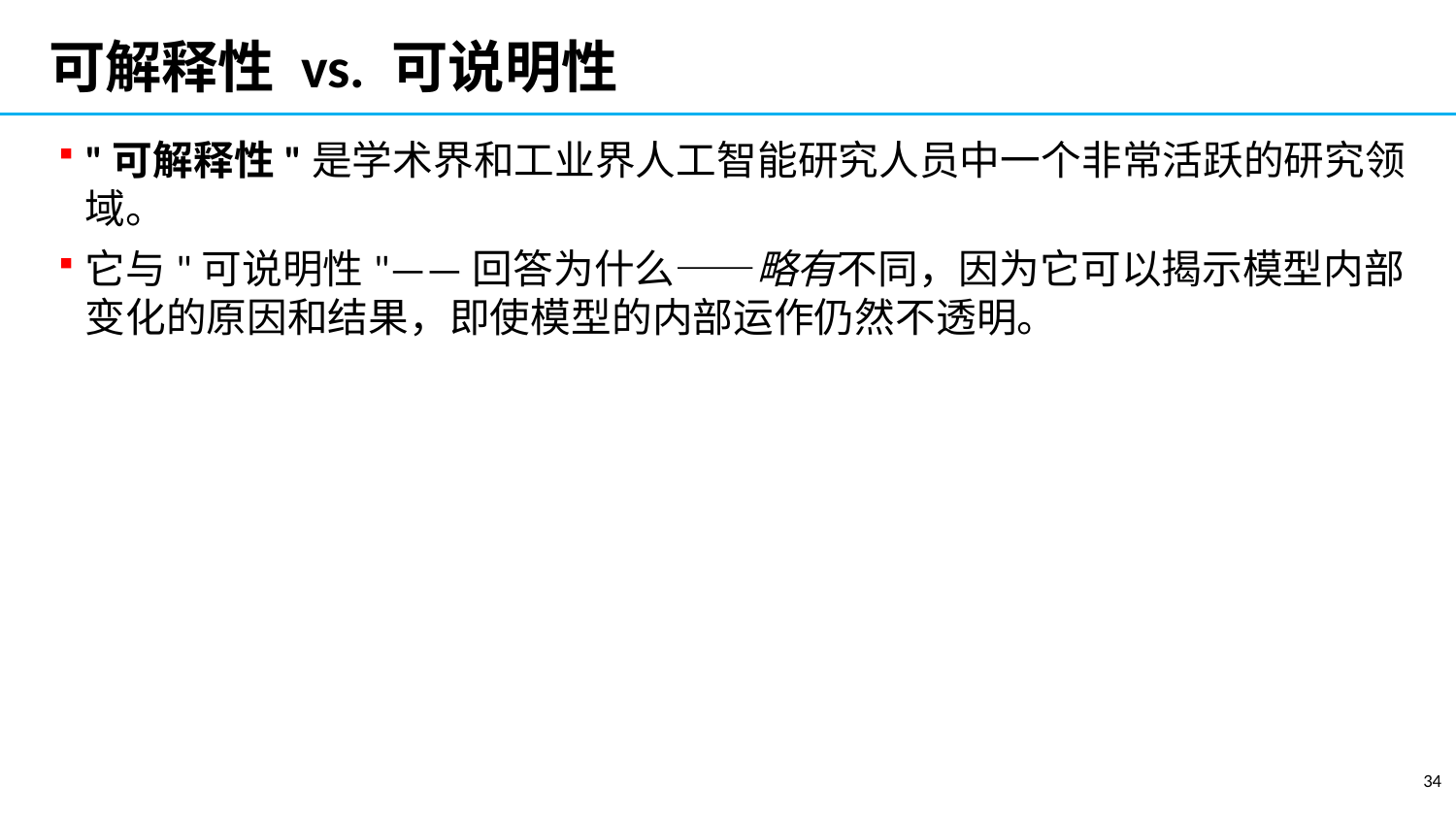

# 可解释性 vs. 可说明性

"可解释性"是学术界和工业界人工智能研究人员中一个非常活跃的研究领域。
它与"可说明性"——回答为什么——略有不同，因为它可以揭示模型内部变化的原因和结果，即使模型的内部运作仍然不透明。
34